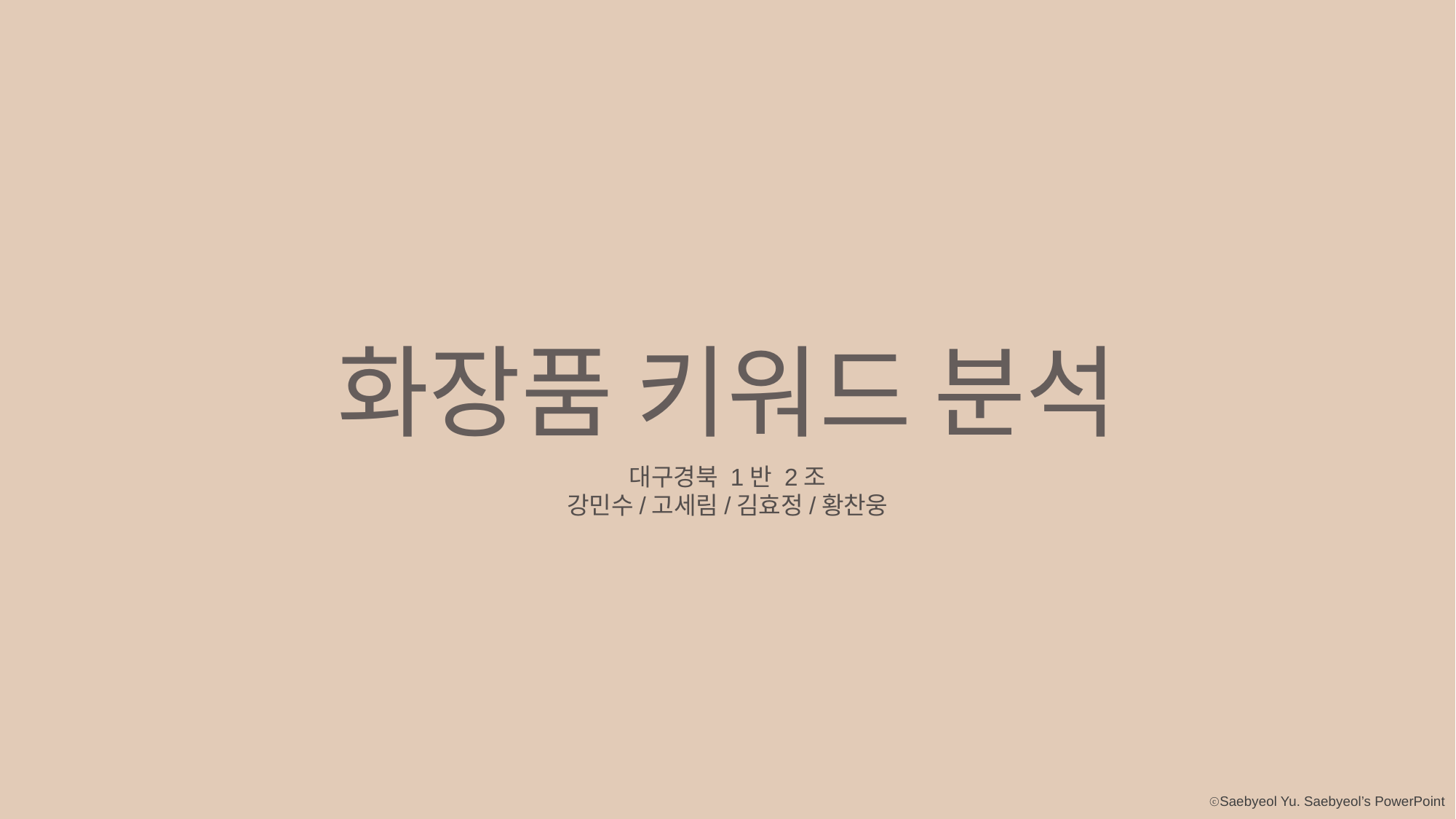

화장품 키워드 분석
대구경북 1반 2조
강민수/고세림/김효정/황찬웅